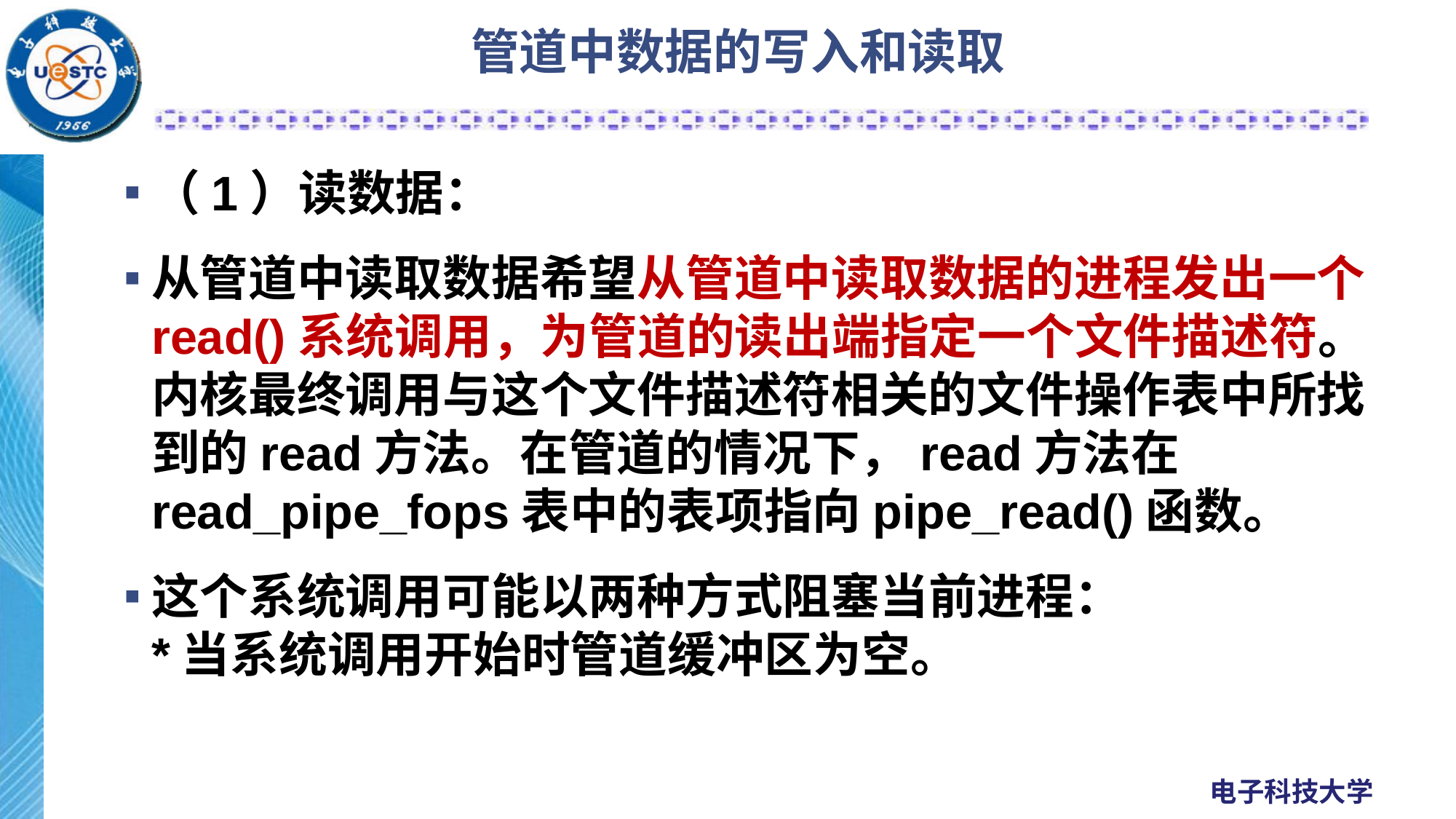

# 管道中数据的写入和读取
（1）读数据：
从管道中读取数据希望从管道中读取数据的进程发出一个read()系统调用，为管道的读出端指定一个文件描述符。内核最终调用与这个文件描述符相关的文件操作表中所找到的read方法。在管道的情况下，read方法在read_pipe_fops表中的表项指向pipe_read()函数。
这个系统调用可能以两种方式阻塞当前进程：
*当系统调用开始时管道缓冲区为空。